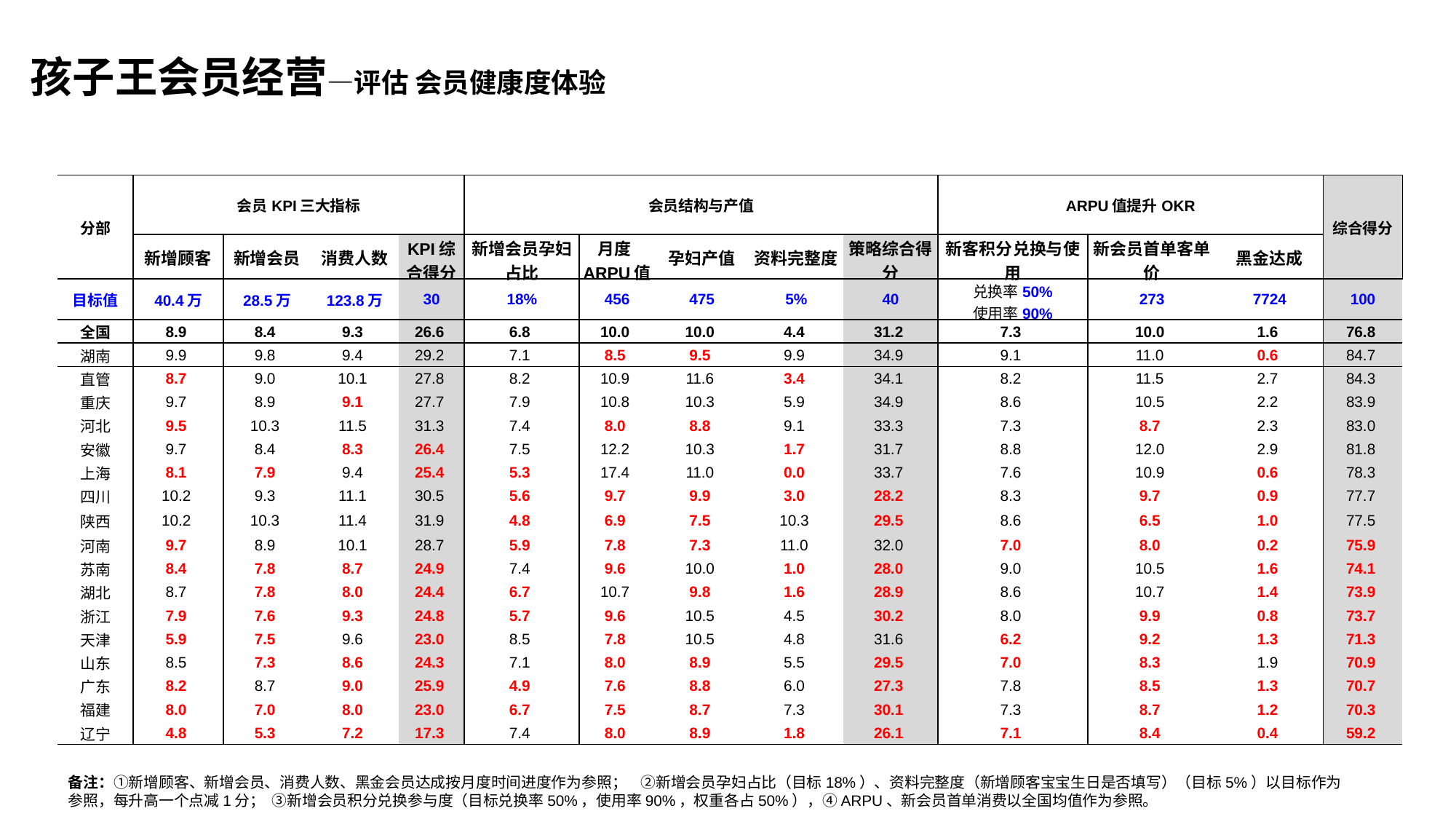

孩子王会员经营—评估 会员健康度体验
| 分部 | 会员KPI三大指标 |  |  |  | 会员结构与产值 |  |  |  |  | ARPU值提升OKR |  |  | 综合得分 |
| --- | --- | --- | --- | --- | --- | --- | --- | --- | --- | --- | --- | --- | --- |
|  | 新增顾客 | 新增会员 | 消费人数 | KPI综合得分 | 新增会员孕妇占比 | 月度ARPU值 | 孕妇产值 | 资料完整度 | 策略综合得分 | 新客积分兑换与使用 | 新会员首单客单价 | 黑金达成 |  |
| 目标值 | 40.4万 | 28.5万 | 123.8万 | 30 | 18% | 456 | 475 | 5% | 40 | 兑换率50% 使用率90% | 273 | 7724 | 100 |
| 全国 | 8.9 | 8.4 | 9.3 | 26.6 | 6.8 | 10.0 | 10.0 | 4.4 | 31.2 | 7.3 | 10.0 | 1.6 | 76.8 |
| 湖南 | 9.9 | 9.8 | 9.4 | 29.2 | 7.1 | 8.5 | 9.5 | 9.9 | 34.9 | 9.1 | 11.0 | 0.6 | 84.7 |
| 直管 | 8.7 | 9.0 | 10.1 | 27.8 | 8.2 | 10.9 | 11.6 | 3.4 | 34.1 | 8.2 | 11.5 | 2.7 | 84.3 |
| 重庆 | 9.7 | 8.9 | 9.1 | 27.7 | 7.9 | 10.8 | 10.3 | 5.9 | 34.9 | 8.6 | 10.5 | 2.2 | 83.9 |
| 河北 | 9.5 | 10.3 | 11.5 | 31.3 | 7.4 | 8.0 | 8.8 | 9.1 | 33.3 | 7.3 | 8.7 | 2.3 | 83.0 |
| 安徽 | 9.7 | 8.4 | 8.3 | 26.4 | 7.5 | 12.2 | 10.3 | 1.7 | 31.7 | 8.8 | 12.0 | 2.9 | 81.8 |
| 上海 | 8.1 | 7.9 | 9.4 | 25.4 | 5.3 | 17.4 | 11.0 | 0.0 | 33.7 | 7.6 | 10.9 | 0.6 | 78.3 |
| 四川 | 10.2 | 9.3 | 11.1 | 30.5 | 5.6 | 9.7 | 9.9 | 3.0 | 28.2 | 8.3 | 9.7 | 0.9 | 77.7 |
| 陕西 | 10.2 | 10.3 | 11.4 | 31.9 | 4.8 | 6.9 | 7.5 | 10.3 | 29.5 | 8.6 | 6.5 | 1.0 | 77.5 |
| 河南 | 9.7 | 8.9 | 10.1 | 28.7 | 5.9 | 7.8 | 7.3 | 11.0 | 32.0 | 7.0 | 8.0 | 0.2 | 75.9 |
| 苏南 | 8.4 | 7.8 | 8.7 | 24.9 | 7.4 | 9.6 | 10.0 | 1.0 | 28.0 | 9.0 | 10.5 | 1.6 | 74.1 |
| 湖北 | 8.7 | 7.8 | 8.0 | 24.4 | 6.7 | 10.7 | 9.8 | 1.6 | 28.9 | 8.6 | 10.7 | 1.4 | 73.9 |
| 浙江 | 7.9 | 7.6 | 9.3 | 24.8 | 5.7 | 9.6 | 10.5 | 4.5 | 30.2 | 8.0 | 9.9 | 0.8 | 73.7 |
| 天津 | 5.9 | 7.5 | 9.6 | 23.0 | 8.5 | 7.8 | 10.5 | 4.8 | 31.6 | 6.2 | 9.2 | 1.3 | 71.3 |
| 山东 | 8.5 | 7.3 | 8.6 | 24.3 | 7.1 | 8.0 | 8.9 | 5.5 | 29.5 | 7.0 | 8.3 | 1.9 | 70.9 |
| 广东 | 8.2 | 8.7 | 9.0 | 25.9 | 4.9 | 7.6 | 8.8 | 6.0 | 27.3 | 7.8 | 8.5 | 1.3 | 70.7 |
| 福建 | 8.0 | 7.0 | 8.0 | 23.0 | 6.7 | 7.5 | 8.7 | 7.3 | 30.1 | 7.3 | 8.7 | 1.2 | 70.3 |
| 辽宁 | 4.8 | 5.3 | 7.2 | 17.3 | 7.4 | 8.0 | 8.9 | 1.8 | 26.1 | 7.1 | 8.4 | 0.4 | 59.2 |
备注：①新增顾客、新增会员、消费人数、黑金会员达成按月度时间进度作为参照；    ②新增会员孕妇占比（目标18%）、资料完整度（新增顾客宝宝生日是否填写）（目标5%）以目标作为参照，每升高一个点减1分；  ③新增会员积分兑换参与度（目标兑换率50%，使用率90%，权重各占50%），④ARPU、新会员首单消费以全国均值作为参照。